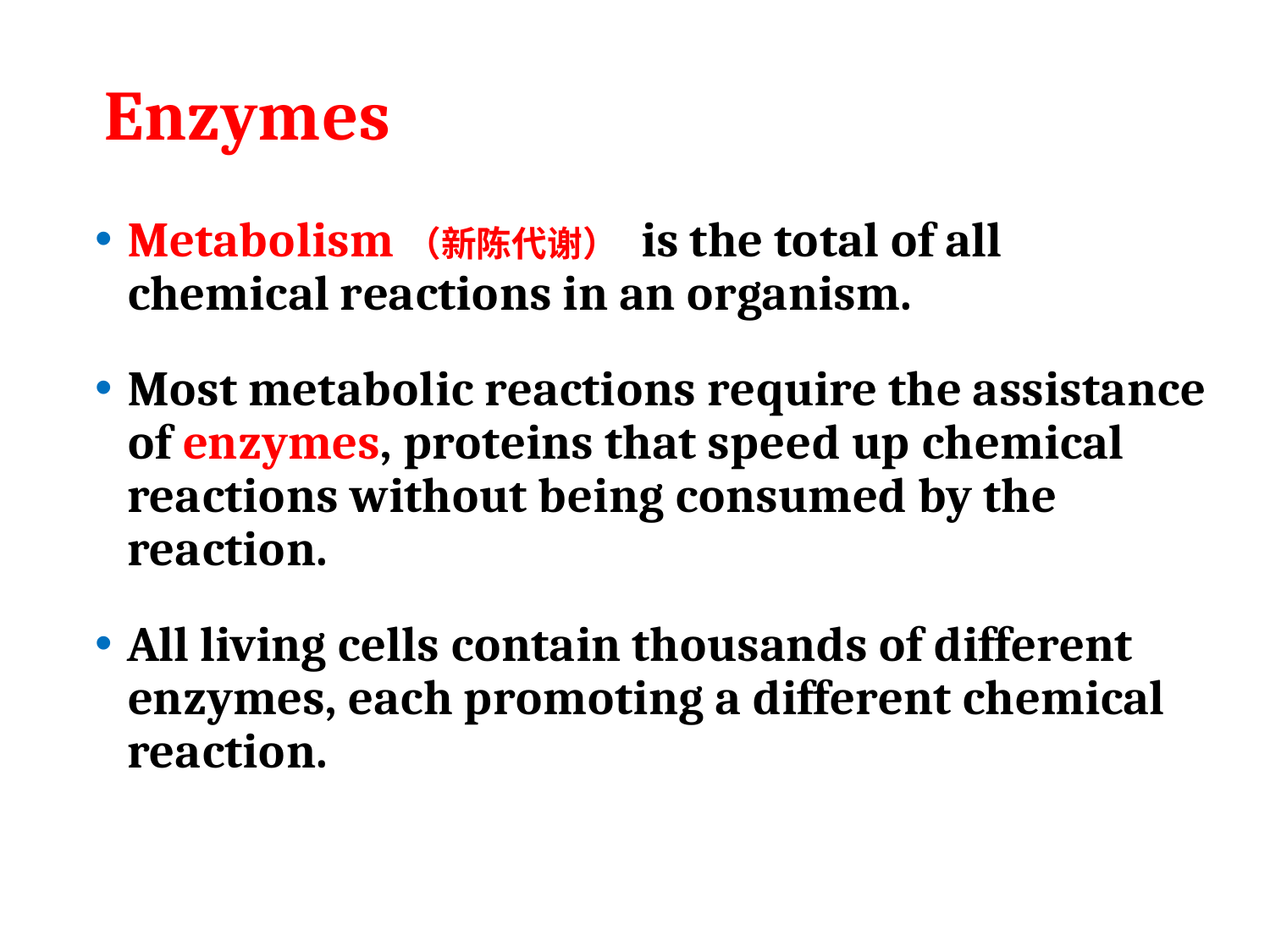

# Enzymes
Metabolism（新陈代谢） is the total of all chemical reactions in an organism.
Most metabolic reactions require the assistance of enzymes, proteins that speed up chemical reactions without being consumed by the reaction.
All living cells contain thousands of different enzymes, each promoting a different chemical reaction.